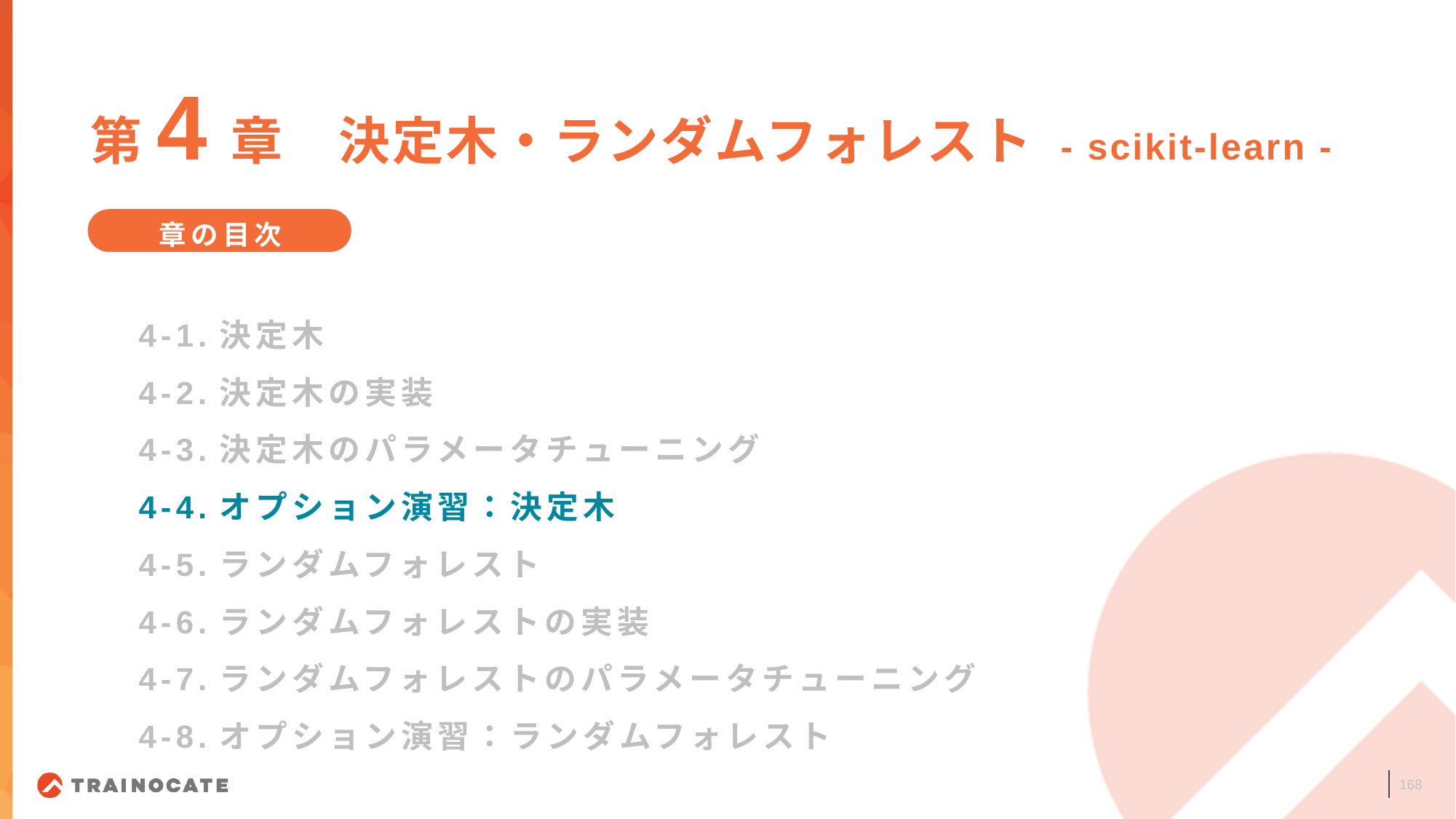

第4章　決定木・ランダムフォレスト - scikit-learn -
章の目次
4-1.決定木
4-2.決定木の実装
4-3.決定木のパラメータチューニング
4-4.オプション演習：決定木
4-5.ランダムフォレスト
4-6.ランダムフォレストの実装
4-7.ランダムフォレストのパラメータチューニング
4-8.オプション演習：ランダムフォレスト
168